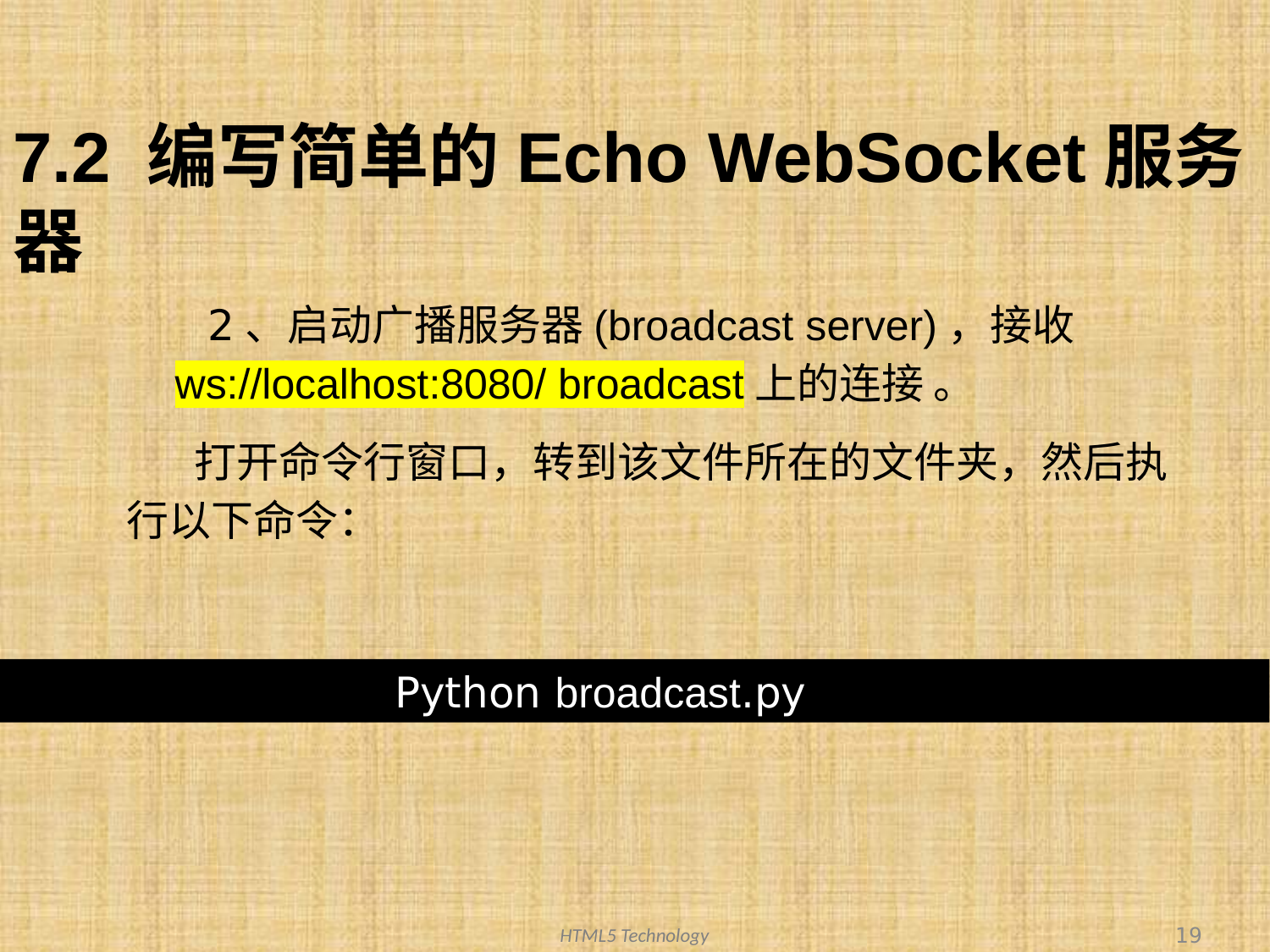

# 7.2 编写简单的Echo WebSocket服务器
      2、启动广播服务器(broadcast server)，接收                ws://localhost:8080/ broadcast上的连接 。

      打开命令行窗口，转到该文件所在的文件夹，然后执行以下命令：

Python broadcast.py
19
HTML5 Technology